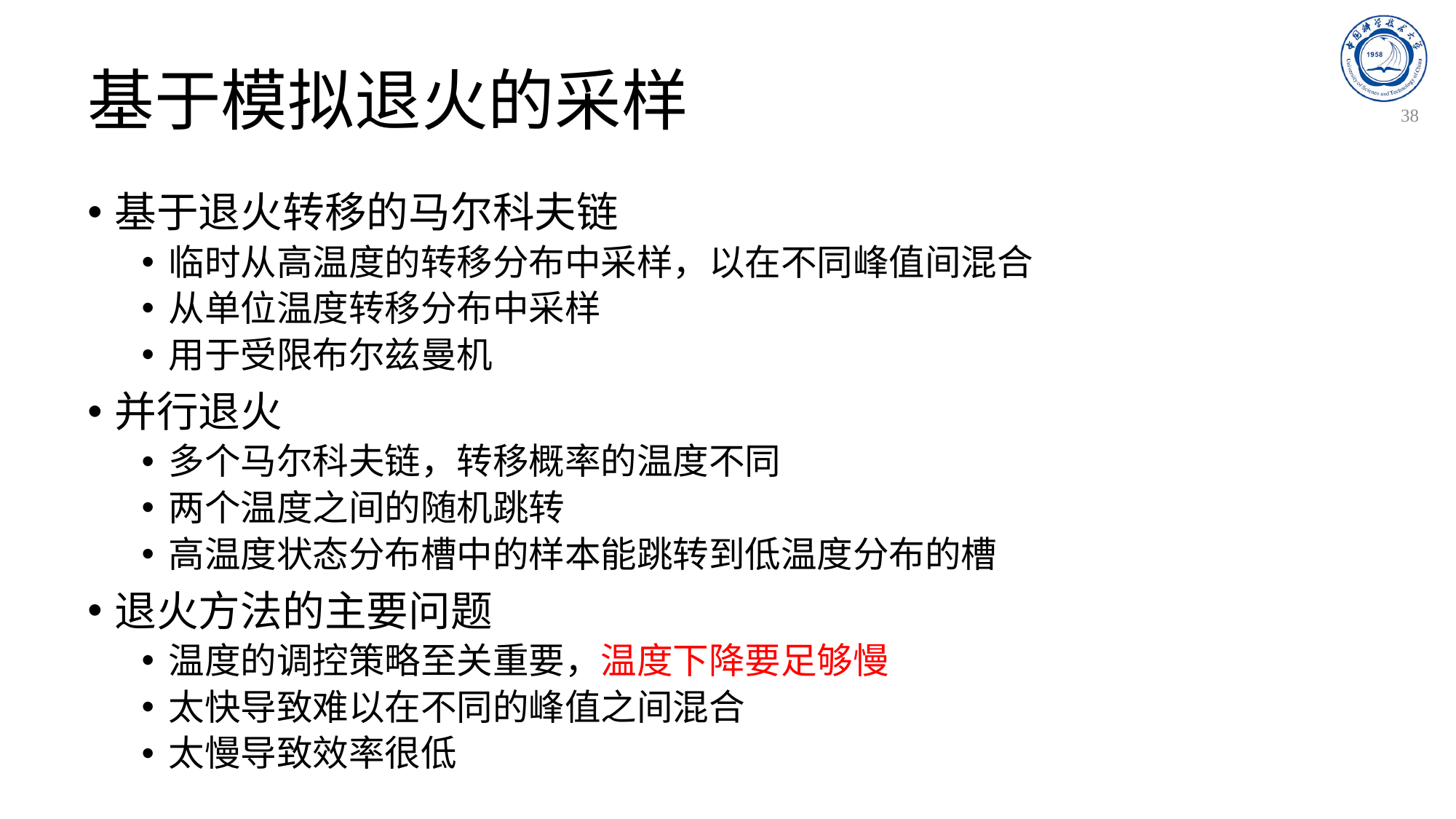

# 基于模拟退火的采样
38
基于退火转移的马尔科夫链
临时从高温度的转移分布中采样，以在不同峰值间混合
从单位温度转移分布中采样
用于受限布尔兹曼机
并行退火
多个马尔科夫链，转移概率的温度不同
两个温度之间的随机跳转
高温度状态分布槽中的样本能跳转到低温度分布的槽
退火方法的主要问题
温度的调控策略至关重要，温度下降要足够慢
太快导致难以在不同的峰值之间混合
太慢导致效率很低